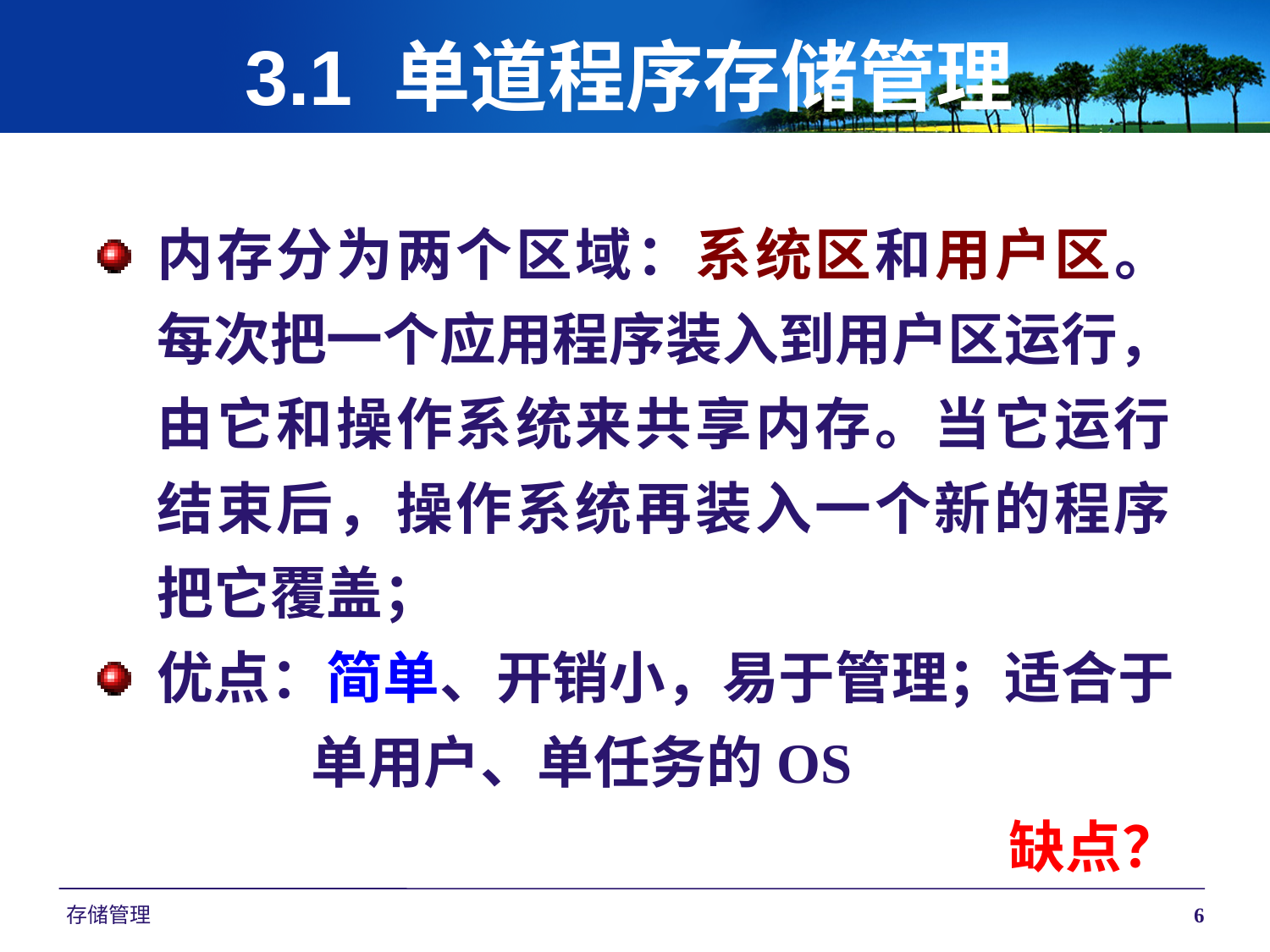

# 3.1 单道程序存储管理
内存分为两个区域：系统区和用户区。
每次把一个应用程序装入到用户区运行，
由它和操作系统来共享内存。当它运行
结束后，操作系统再装入一个新的程序
把它覆盖；
优点：简单、开销小，易于管理；适合于
                单用户、单任务的OS
缺点？
存储管理
6